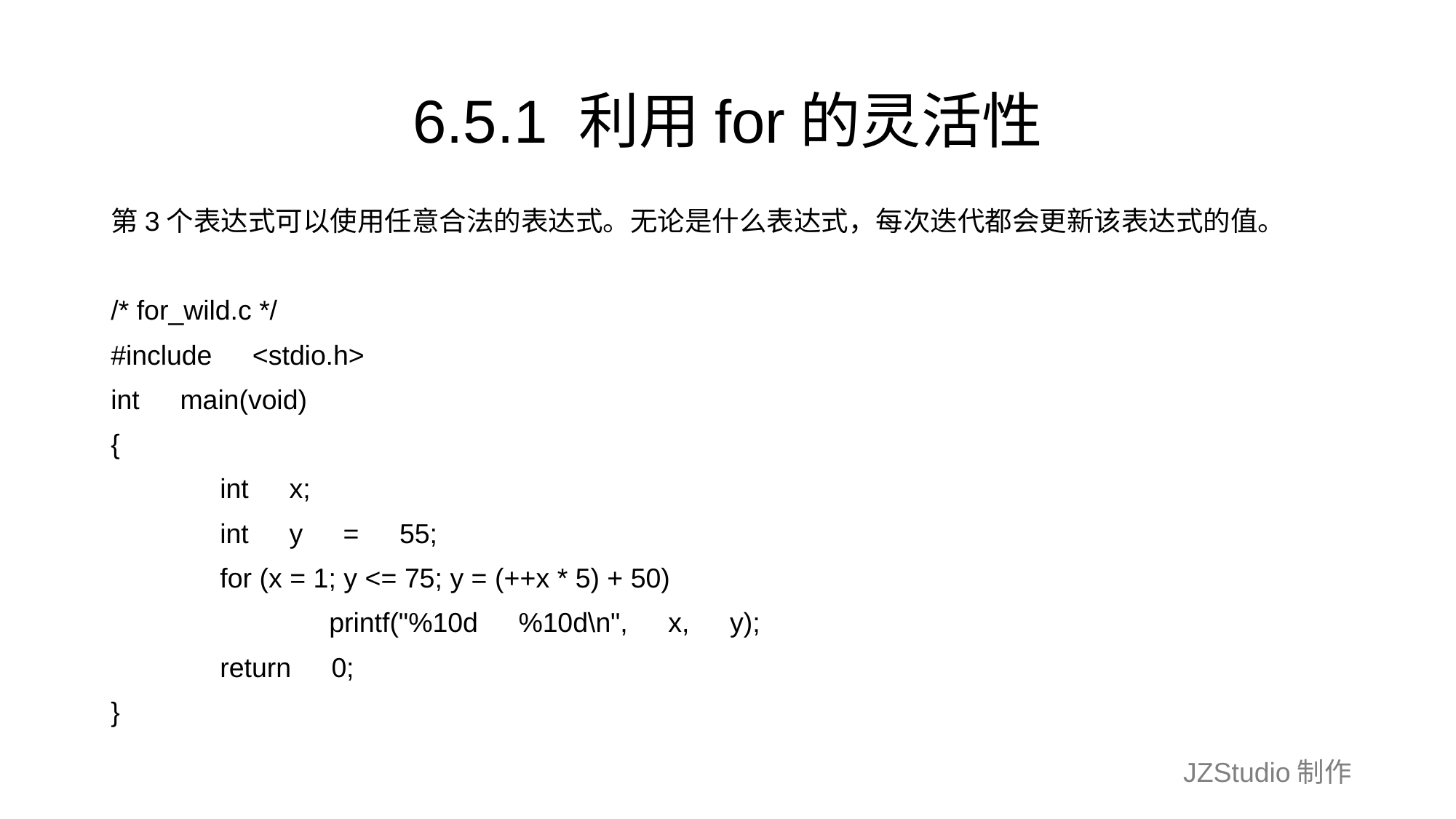

# 6.5.1 利用for的灵活性
第3个表达式可以使用任意合法的表达式。无论是什么表达式，每次迭代都会更新该表达式的值。

/* for_wild.c */
#include　<stdio.h>
int　main(void)
{
	int　x;
	int　y　=　55;
	for (x = 1; y <= 75; y = (++x * 5) + 50)
		printf("%10d　%10d\n",　x,　y);
	return　0;
}